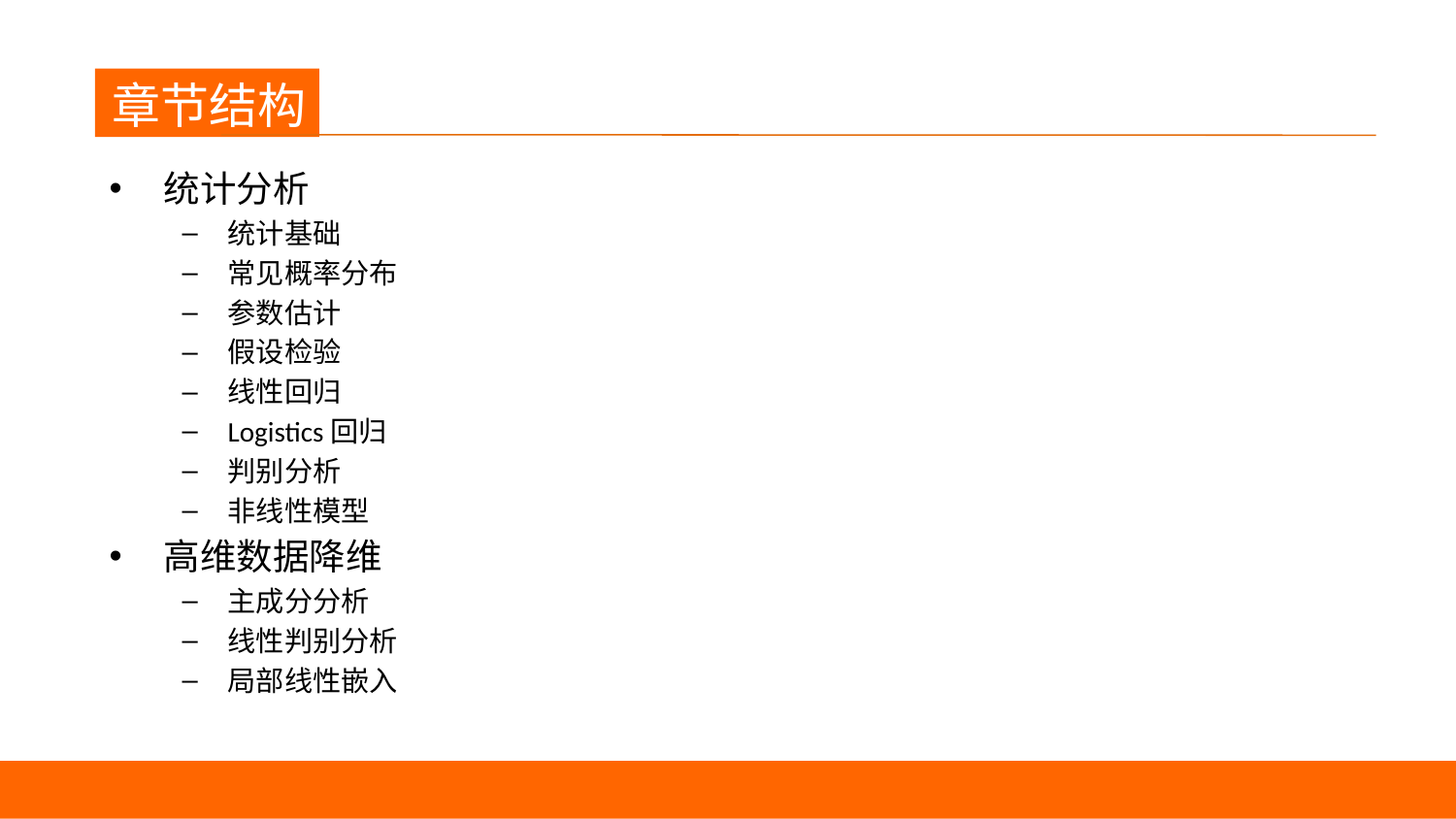

章节结构
统计分析
统计基础
常见概率分布
参数估计
假设检验
线性回归
Logistics回归
判别分析
非线性模型
高维数据降维
主成分分析
线性判别分析
局部线性嵌入